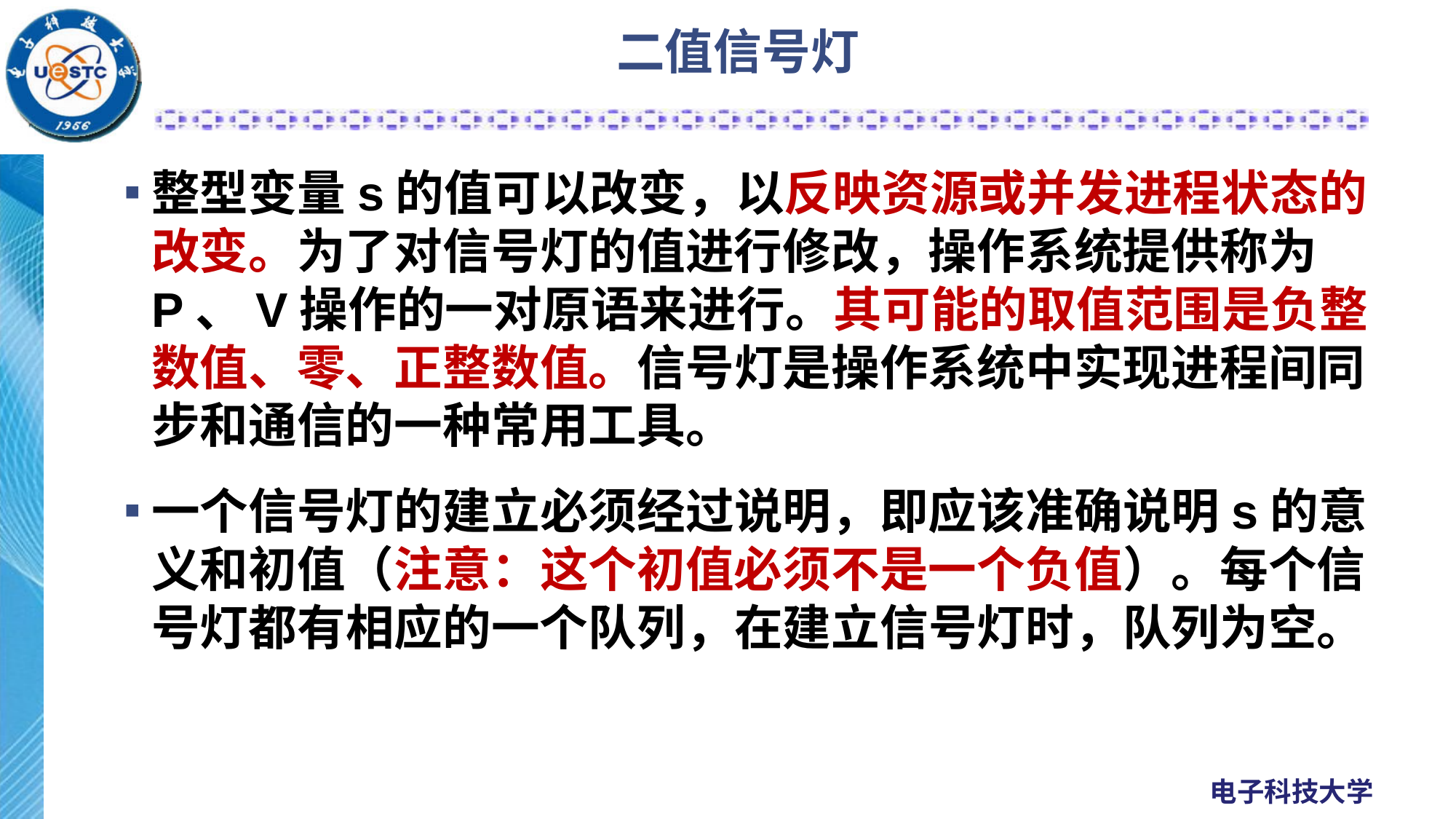

# 二值信号灯
整型变量s的值可以改变，以反映资源或并发进程状态的改变。为了对信号灯的值进行修改，操作系统提供称为P、V操作的一对原语来进行。其可能的取值范围是负整数值、零、正整数值。信号灯是操作系统中实现进程间同步和通信的一种常用工具。
一个信号灯的建立必须经过说明，即应该准确说明s的意义和初值（注意：这个初值必须不是一个负值）。每个信号灯都有相应的一个队列，在建立信号灯时，队列为空。